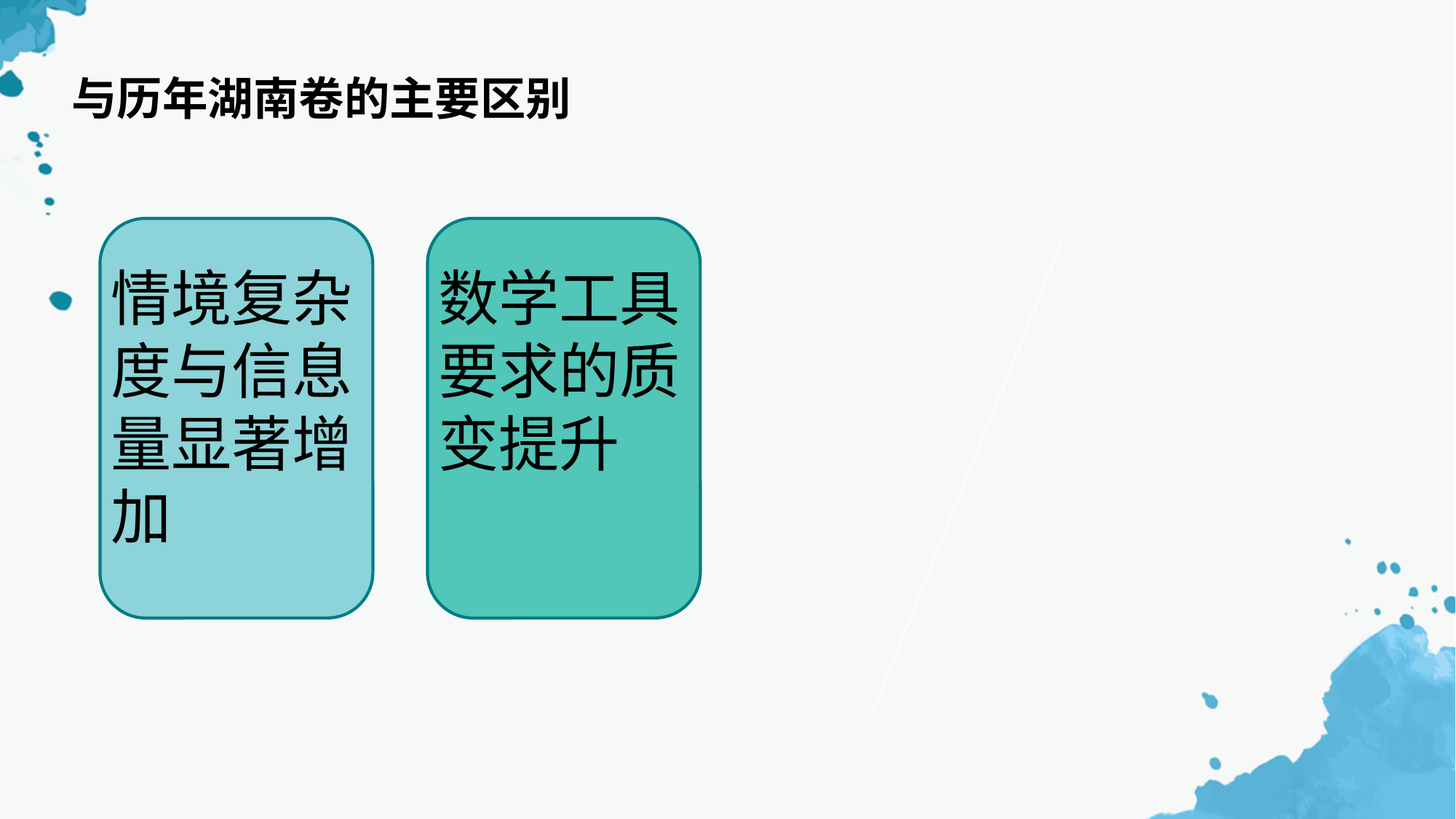

与历年湖南卷的主要区别

情境复杂度与信息量显著增加

数学工具要求的质变提升